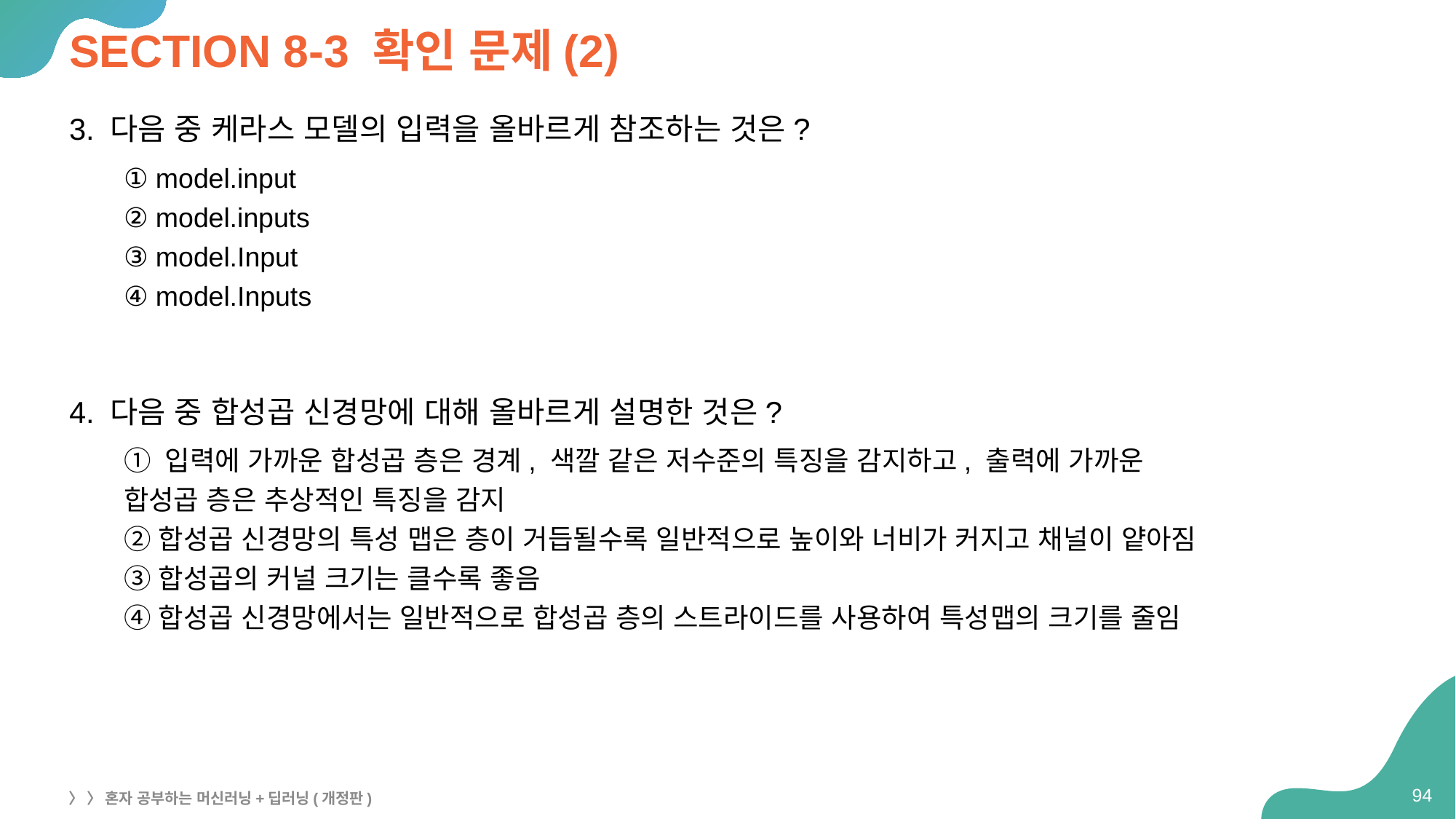

# SECTION 8-3 확인 문제(2)
다음 중 케라스 모델의 입력을 올바르게 참조하는 것은?
① model.input
② model.inputs
③ model.Input
④ model.Inputs

다음 중 합성곱 신경망에 대해 올바르게 설명한 것은?
① 입력에 가까운 합성곱 층은 경계, 색깔 같은 저수준의 특징을 감지하고, 출력에 가까운
합성곱 층은 추상적인 특징을 감지
② 합성곱 신경망의 특성 맵은 층이 거듭될수록 일반적으로 높이와 너비가 커지고 채널이 얕아짐
③ 합성곱의 커널 크기는 클수록 좋음
④ 합성곱 신경망에서는 일반적으로 합성곱 층의 스트라이드를 사용하여 특성맵의 크기를 줄임

94
〉 〉 혼자 공부하는 머신러닝+딥러닝(개정판)